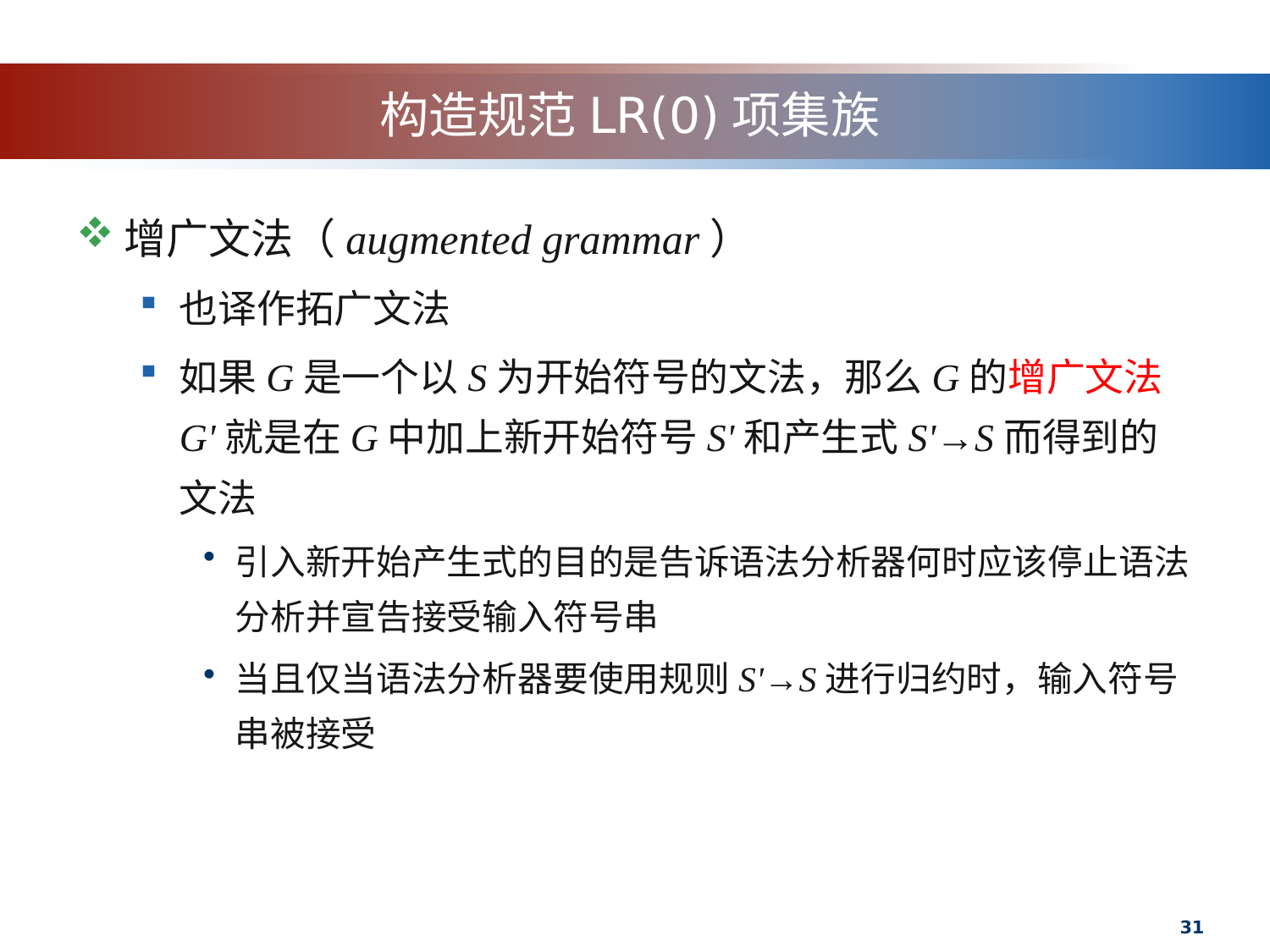

# 构造规范LR(0)项集族
增广文法（augmented grammar）
也译作拓广文法
如果G是一个以S为开始符号的文法，那么G的增广文法G'就是在G中加上新开始符号S'和产生式S'→S而得到的文法
引入新开始产生式的目的是告诉语法分析器何时应该停止语法分析并宣告接受输入符号串
当且仅当语法分析器要使用规则S'→S进行归约时，输入符号串被接受
31